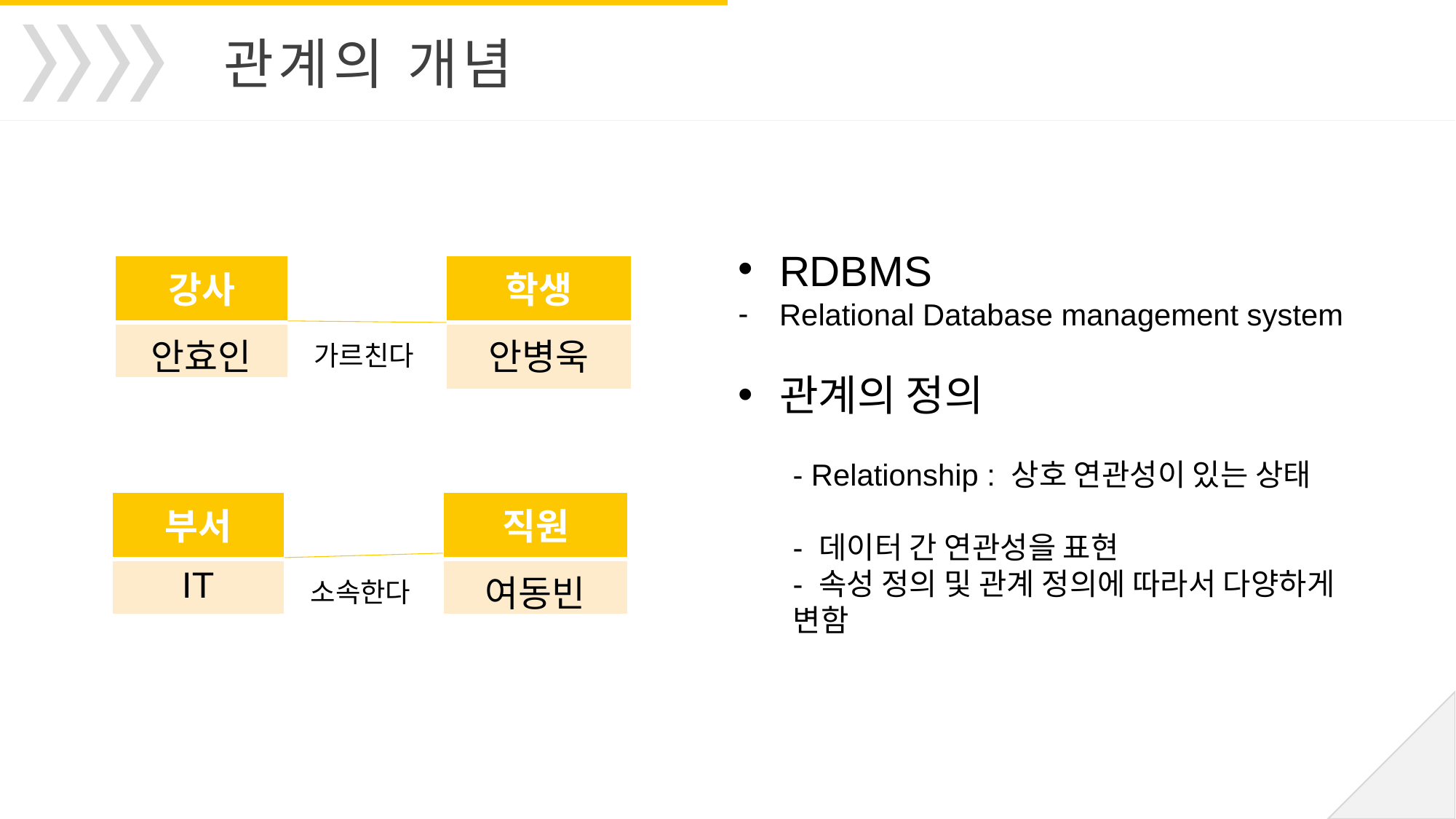

관계의 개념

RDBMS
Relational Database management system

관계의 정의

- Relationship : 상호 연관성이 있는 상태

- 데이터 간 연관성을 표현
- 속성 정의 및 관계 정의에 따라서 다양하게 변함

| 강사 |
| --- |
| 안효인 |
| 학생 |
| --- |
| 안병욱 |
가르친다
| 부서 |
| --- |
| IT |
| 직원 |
| --- |
| 여동빈 |
소속한다